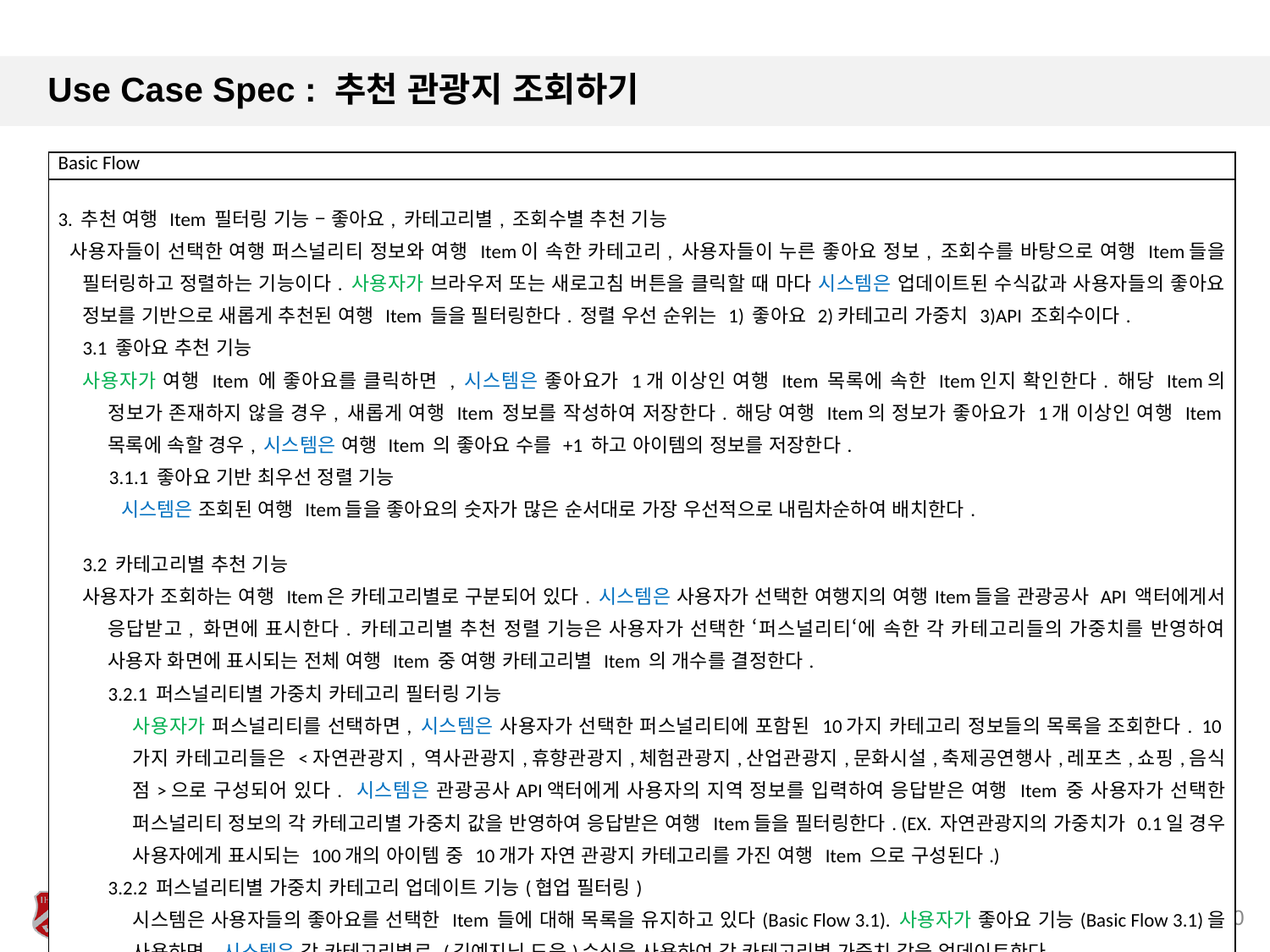

# Use Case Spec : 추천 관광지 조회하기
| Basic Flow |
| --- |
| 3. 추천 여행 Item 필터링 기능 – 좋아요, 카테고리별, 조회수별 추천 기능 사용자들이 선택한 여행 퍼스널리티 정보와 여행 Item이 속한 카테고리, 사용자들이 누른 좋아요 정보, 조회수를 바탕으로 여행 Item들을 필터링하고 정렬하는 기능이다. 사용자가 브라우저 또는 새로고침 버튼을 클릭할 때 마다 시스템은 업데이트된 수식값과 사용자들의 좋아요 정보를 기반으로 새롭게 추천된 여행 Item 들을 필터링한다. 정렬 우선 순위는 1) 좋아요 2)카테고리 가중치 3)API 조회수이다. 3.1 좋아요 추천 기능 사용자가 여행 Item 에 좋아요를 클릭하면 , 시스템은 좋아요가 1개 이상인 여행 Item 목록에 속한 Item인지 확인한다. 해당 Item의 정보가 존재하지 않을 경우, 새롭게 여행 Item 정보를 작성하여 저장한다. 해당 여행 Item의 정보가 좋아요가 1개 이상인 여행 Item목록에 속할 경우, 시스템은 여행 Item 의 좋아요 수를 +1 하고 아이템의 정보를 저장한다. 3.1.1 좋아요 기반 최우선 정렬 기능 시스템은 조회된 여행 Item들을 좋아요의 숫자가 많은 순서대로 가장 우선적으로 내림차순하여 배치한다. 3.2 카테고리별 추천 기능 사용자가 조회하는 여행 Item은 카테고리별로 구분되어 있다. 시스템은 사용자가 선택한 여행지의 여행Item들을 관광공사 API 액터에게서 응답받고, 화면에 표시한다. 카테고리별 추천 정렬 기능은 사용자가 선택한 ‘퍼스널리티‘에 속한 각 카테고리들의 가중치를 반영하여 사용자 화면에 표시되는 전체 여행 Item 중 여행 카테고리별 Item 의 개수를 결정한다. 3.2.1 퍼스널리티별 가중치 카테고리 필터링 기능 사용자가 퍼스널리티를 선택하면, 시스템은 사용자가 선택한 퍼스널리티에 포함된 10가지 카테고리 정보들의 목록을 조회한다. 10가지 카테고리들은 <자연관광지, 역사관광지,휴향관광지,체험관광지,산업관광지,문화시설,축제공연행사,레포츠,쇼핑,음식점>으로 구성되어 있다. 시스템은 관광공사API액터에게 사용자의 지역 정보를 입력하여 응답받은 여행 Item 중 사용자가 선택한 퍼스널리티 정보의 각 카테고리별 가중치 값을 반영하여 응답받은 여행 Item들을 필터링한다. (EX. 자연관광지의 가중치가 0.1일 경우 사용자에게 표시되는 100개의 아이템 중 10개가 자연 관광지 카테고리를 가진 여행 Item 으로 구성된다.) 3.2.2 퍼스널리티별 가중치 카테고리 업데이트 기능(협업 필터링) 시스템은 사용자들의 좋아요를 선택한 Item 들에 대해 목록을 유지하고 있다(Basic Flow 3.1). 사용자가 좋아요 기능(Basic Flow 3.1)을 사용하면, 시스템은 각 카테고리별로 (김예지님 도움)수식을 사용하여 각 카테고리별 가중치 값을 업데이트한다. |
20